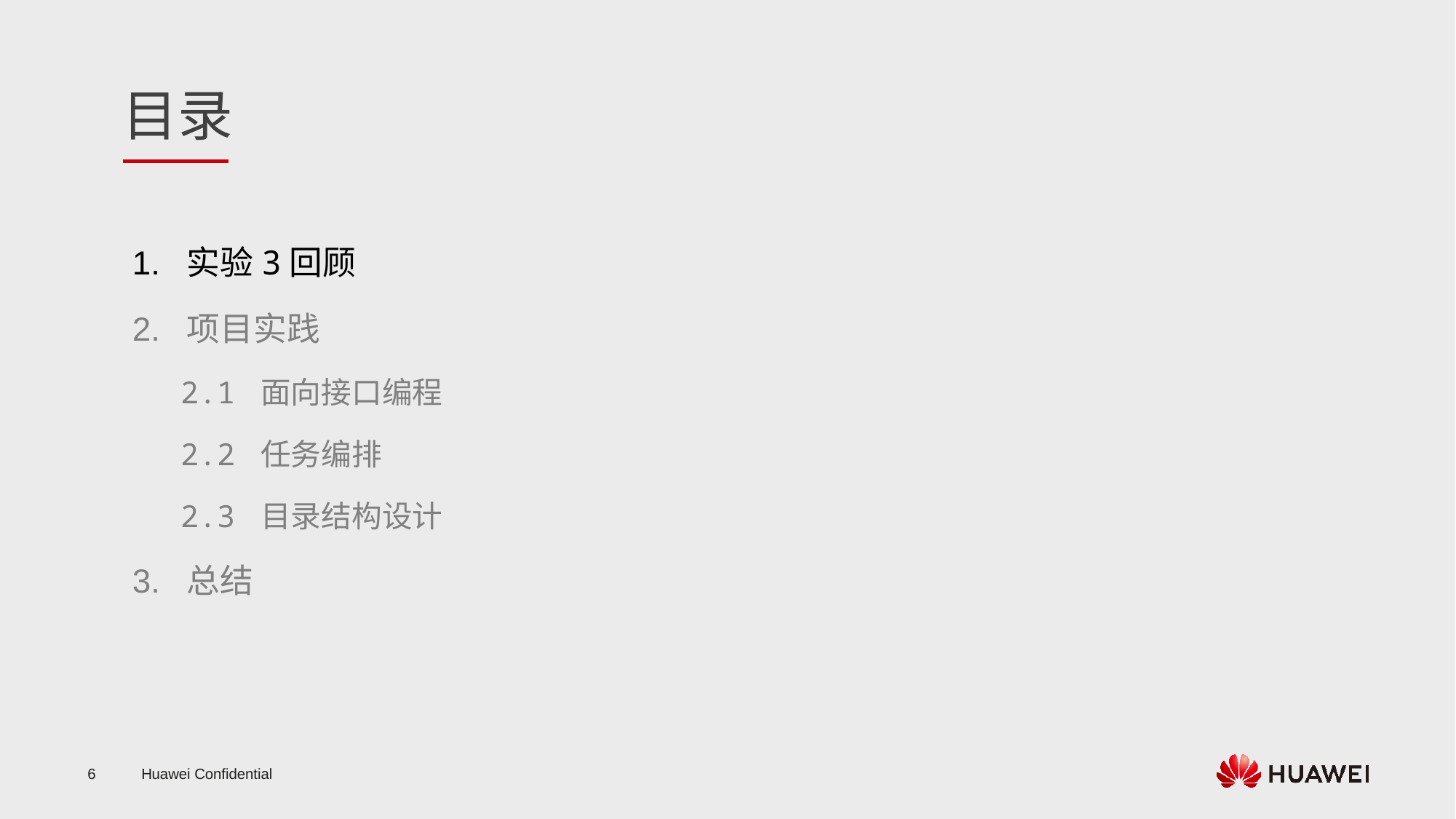

实验3回顾
项目实践
2.1 面向接口编程
2.2 任务编排
2.3 目录结构设计
总结